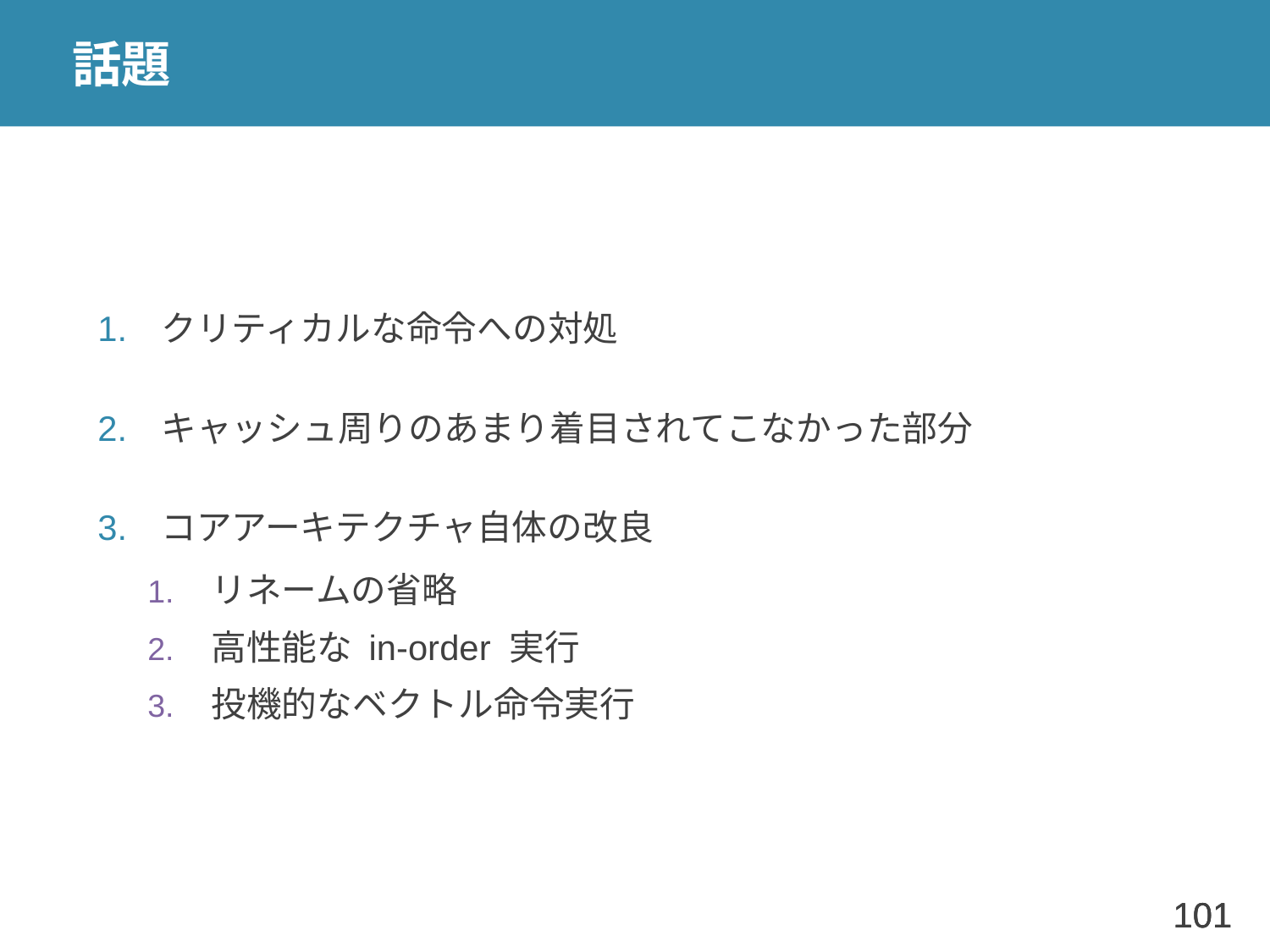

# 話題
クリティカルな命令への対処
キャッシュ周りのあまり着目されてこなかった部分
コアアーキテクチャ自体の改良
リネームの省略
高性能な in-order 実行
投機的なベクトル命令実行